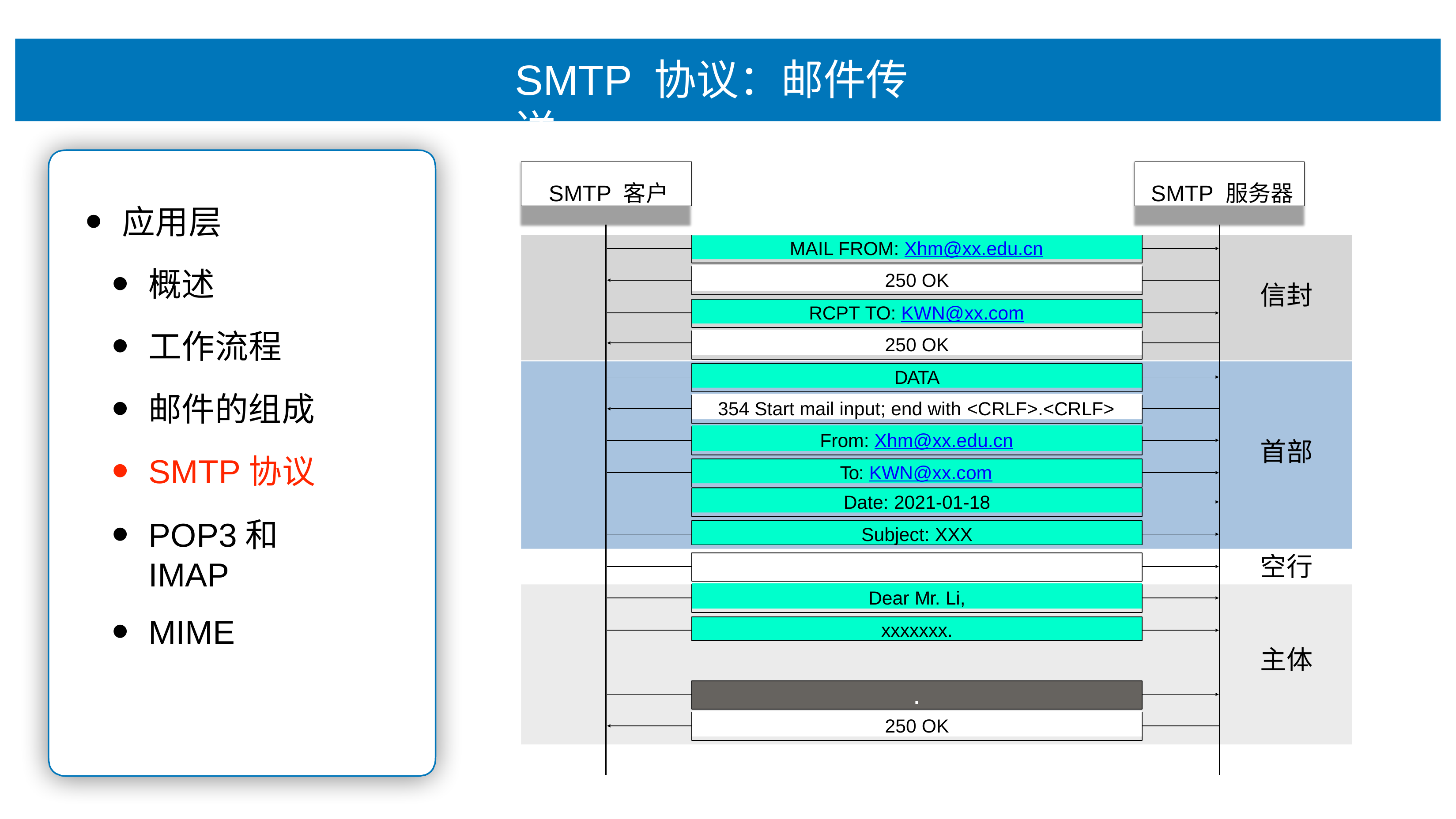

# SMTP 协议：邮件传送

SMTP 客户
SMTP 服务器
应⽤层
概述
⼯作流程
邮件的组成
SMTP协议
POP3和IMAP
MIME

MAIL FROM: Xhm@xx.edu.cn

250 OK

信封

RCPT TO: KWN@xx.com

250 OK

DATA

354 Start mail input; end with <CRLF>.<CRLF>

From: Xhm@xx.edu.cn

⾸部

To: KWN@xx.com

Date: 2021-01-18

Subject: XXX

空⾏

Dear Mr. Li,

xxxxxxx.

主体
.

250 OK